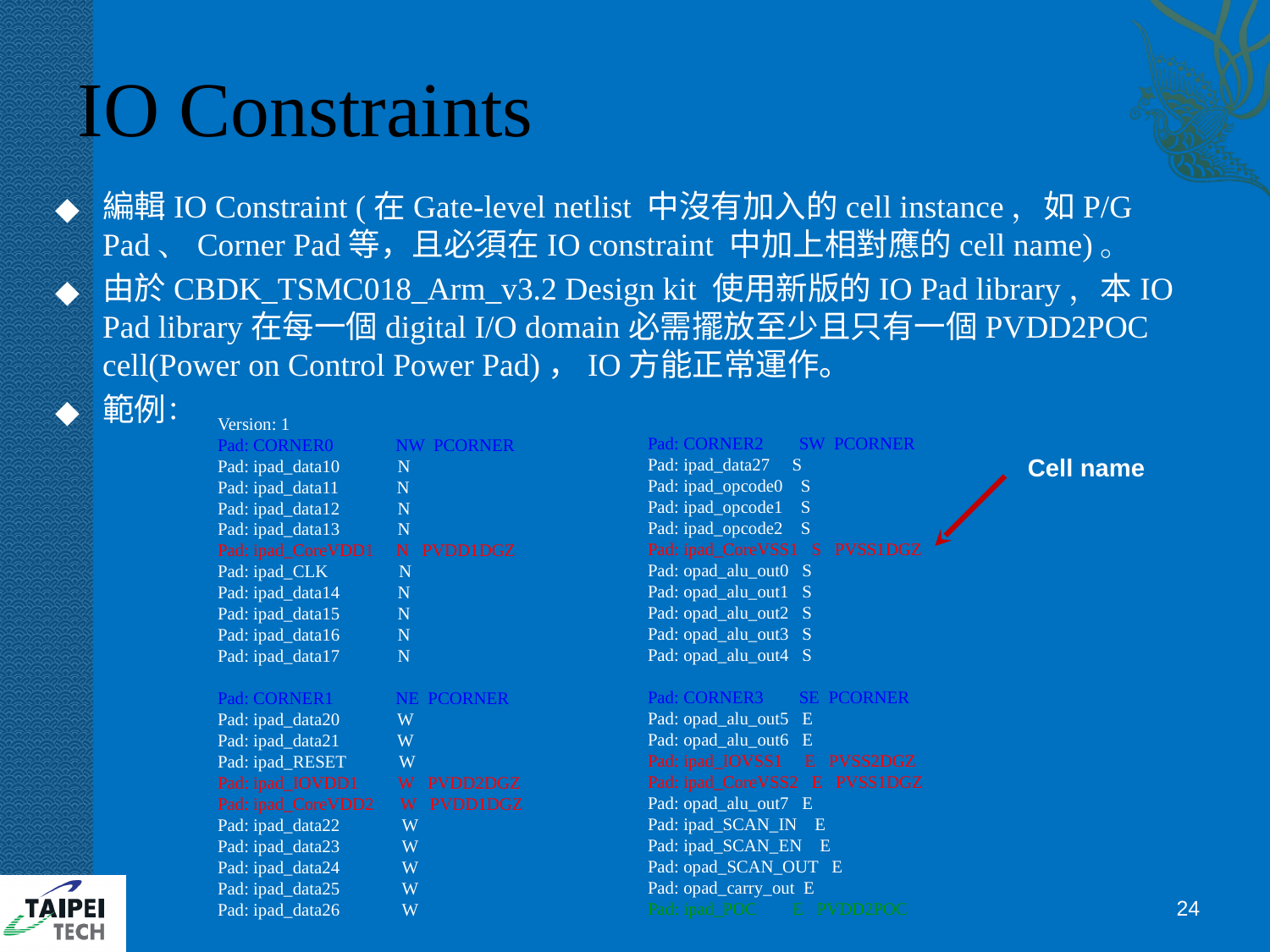

# IO Constraints
編輯IO Constraint (在Gate-level netlist 中沒有加入的cell instance，如P/G Pad、Corner Pad等，且必須在IO constraint 中加上相對應的cell name)。
由於CBDK_TSMC018_Arm_v3.2 Design kit 使用新版的IO Pad library，本IO Pad library在每一個digital I/O domain必需擺放至少且只有一個PVDD2POC cell(Power on Control Power Pad)，IO方能正常運作。
範例：

Version: 1
Pad: CORNER0              NW  PCORNER
Pad: ipad_data10             N
Pad: ipad_data11             N
Pad: ipad_data12             N
Pad: ipad_data13             N
Pad: ipad_CoreVDD1     N   PVDD1DGZ
Pad: ipad_CLK                N
Pad: ipad_data14             N
Pad: ipad_data15             N
Pad: ipad_data16             N
Pad: ipad_data17             N

Pad: CORNER1              NE  PCORNER
Pad: ipad_data20             W
Pad: ipad_data21             W
Pad: ipad_RESET            W
Pad: ipad_IOVDD1         W   PVDD2DGZ
Pad: ipad_CoreVDD2      W   PVDD1DGZ
Pad: ipad_data22              W
Pad: ipad_data23              W
Pad: ipad_data24              W
Pad: ipad_data25              W
Pad: ipad_data26              W
Pad: CORNER2        SW  PCORNER
Pad: ipad_data27     S
Pad: ipad_opcode0    S
Pad: ipad_opcode1    S
Pad: ipad_opcode2    S
Pad: ipad_CoreVSS1   S   PVSS1DGZ
Pad: opad_alu_out0   S
Pad: opad_alu_out1   S
Pad: opad_alu_out2   S
Pad: opad_alu_out3   S
Pad: opad_alu_out4   S

Pad: CORNER3        SE  PCORNER
Pad: opad_alu_out5   E
Pad: opad_alu_out6   E
Pad: ipad_IOVSS1     E   PVSS2DGZ
Pad: ipad_CoreVSS2   E   PVSS1DGZ
Pad: opad_alu_out7   E
Pad: ipad_SCAN_IN    E
Pad: ipad_SCAN_EN    E
Pad: opad_SCAN_OUT   E
Pad: opad_carry_out  E
Pad: ipad_POC        E   PVDD2POC
Cell name
24